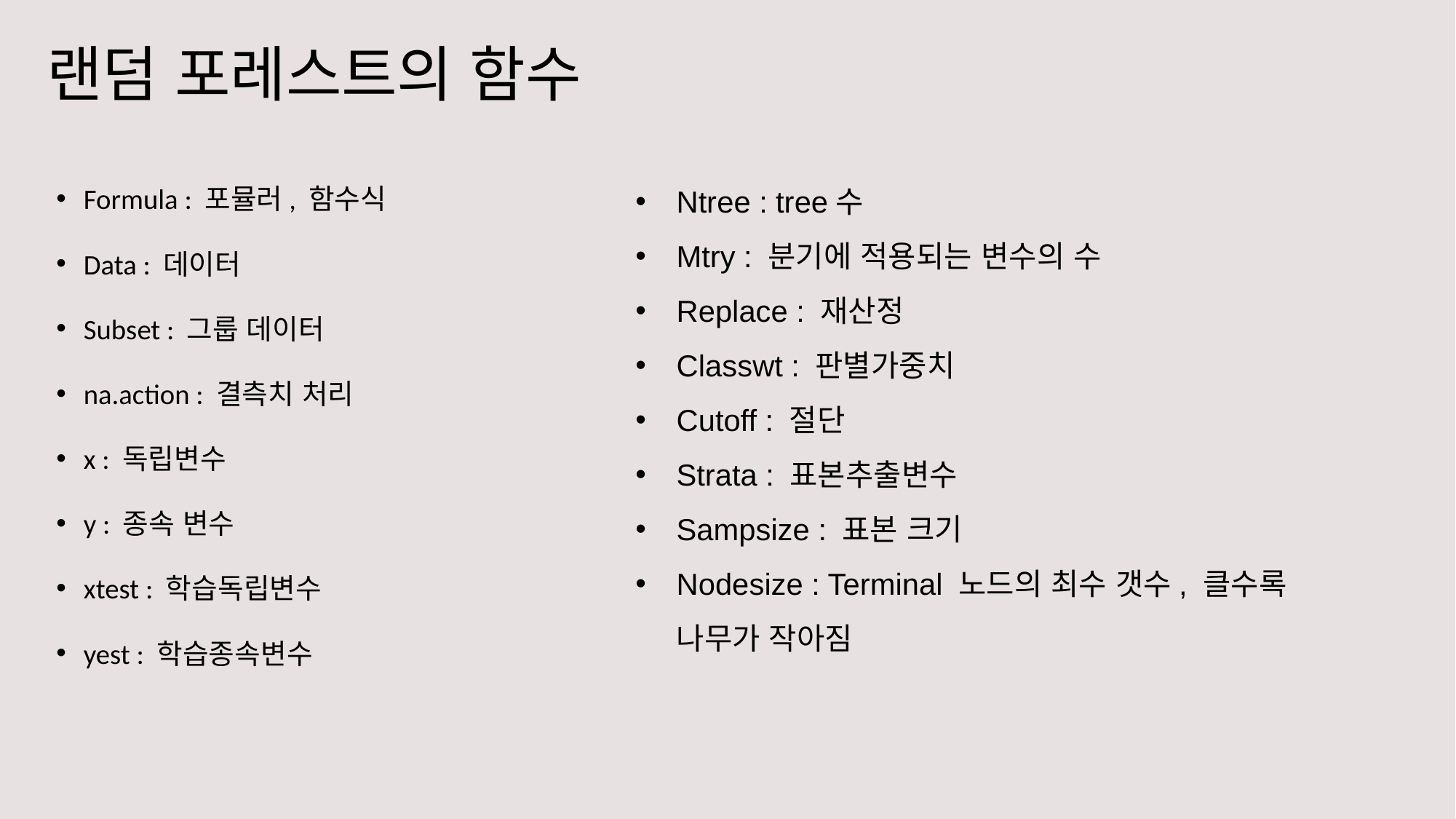

# 랜덤 포레스트의 함수
Formula : 포뮬러, 함수식
Data : 데이터
Subset : 그룹 데이터
na.action : 결측치 처리
x : 독립변수
y : 종속 변수
xtest : 학습독립변수
yest : 학습종속변수
Ntree : tree수
Mtry : 분기에 적용되는 변수의 수
Replace : 재산정
Classwt : 판별가중치
Cutoff : 절단
Strata : 표본추출변수
Sampsize : 표본 크기
Nodesize : Terminal 노드의 최수 갯수, 클수록 나무가 작아짐